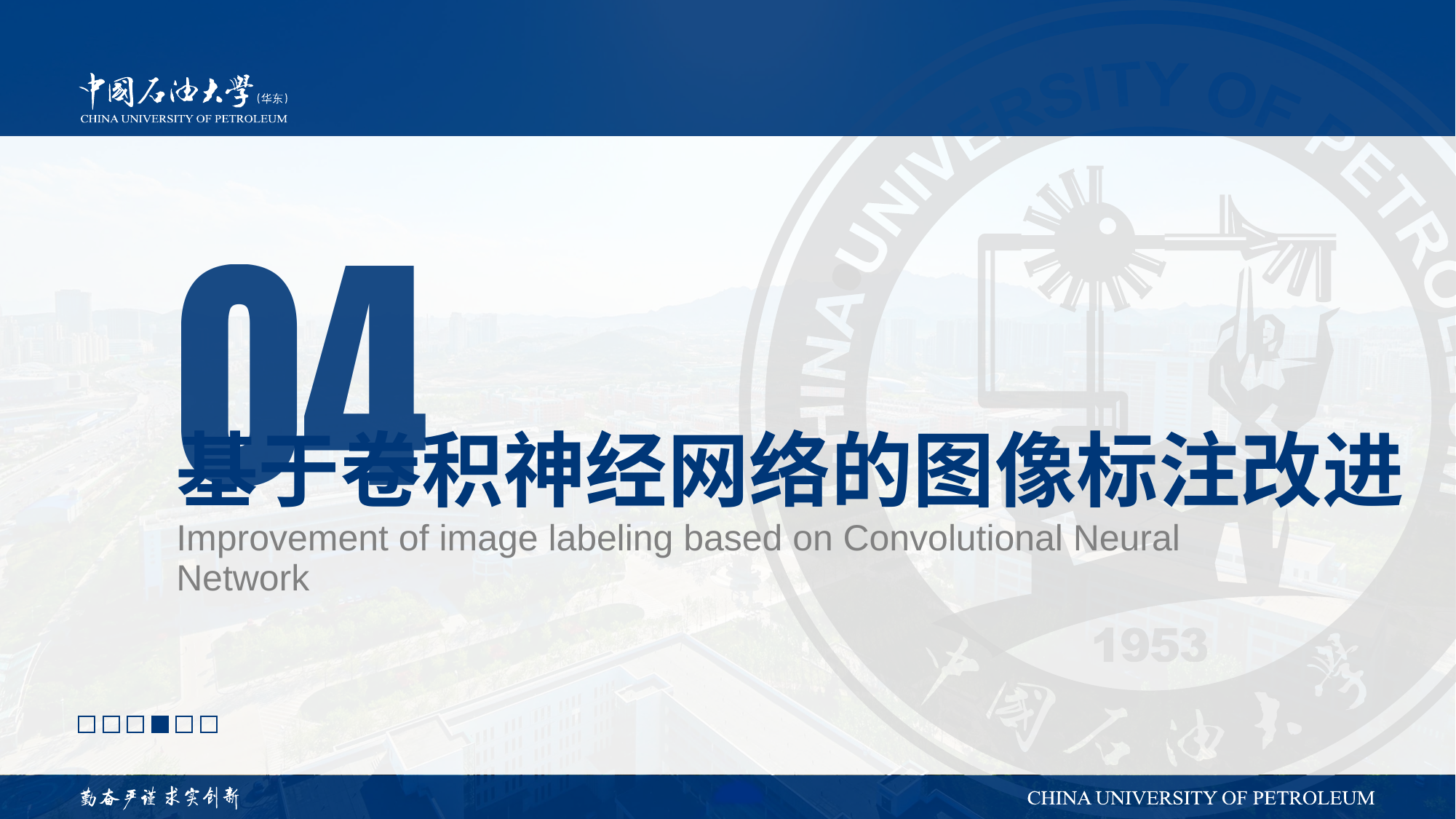

04
# 基于卷积神经网络的图像标注改进
Improvement of image labeling based on Convolutional Neural Network